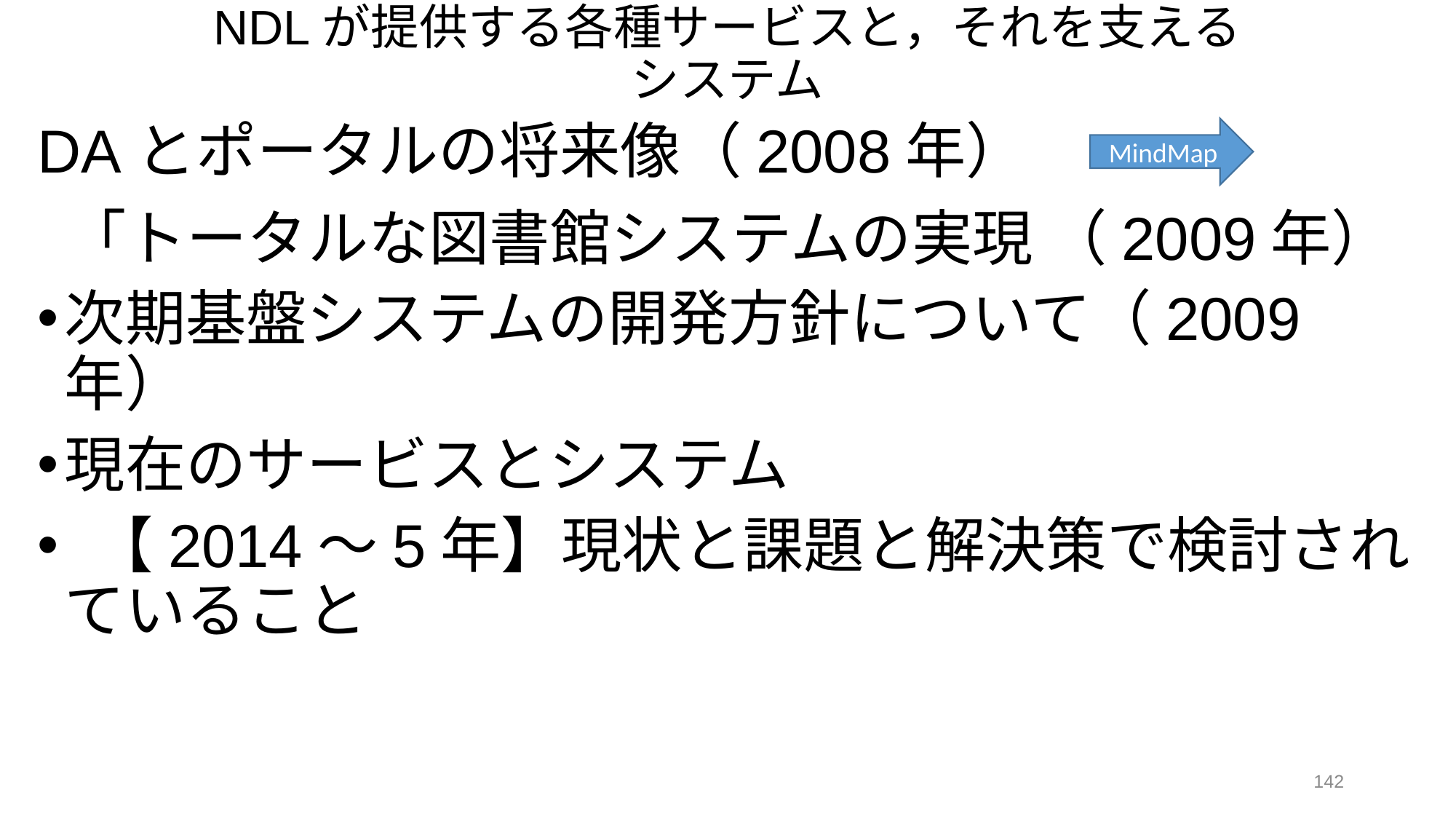

# NDLが提供する各種サービスと，それを支えるシステム
DAとポータルの将来像（2008年）
 「トータルな図書館システムの実現 （2009年）
次期基盤システムの開発方針について（2009年）
現在のサービスとシステム
 【2014〜5年】現状と課題と解決策で検討されていること
MindMap

142